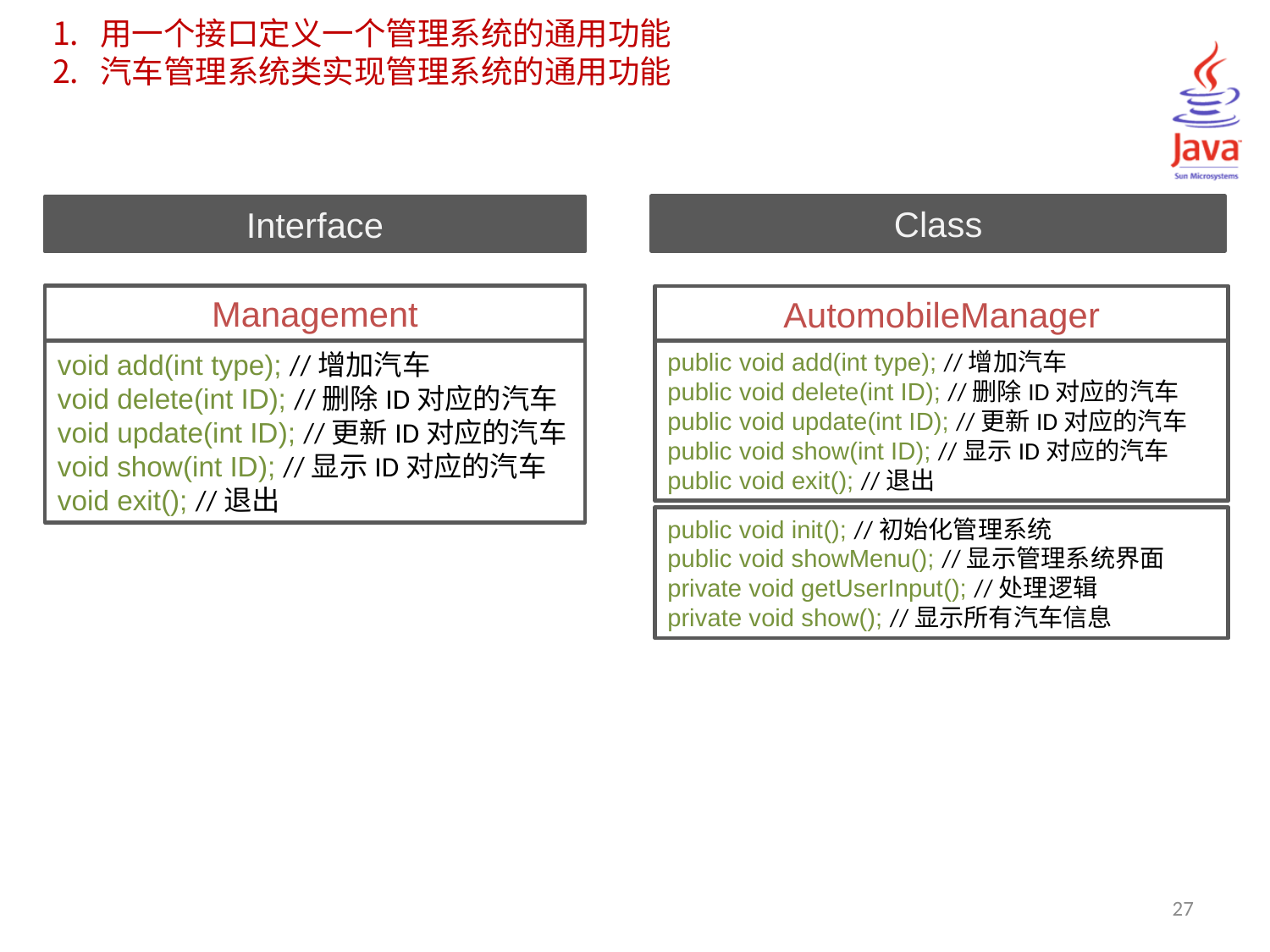

用一个接口定义一个管理系统的通用功能
汽车管理系统类实现管理系统的通用功能
Class
Interface
Management
AutomobileManager
public void add(int type); //增加汽车
public void delete(int ID); //删除ID对应的汽车
public void update(int ID); //更新ID对应的汽车
public void show(int ID); //显示ID对应的汽车
public void exit(); //退出
void add(int type); //增加汽车
void delete(int ID); //删除ID对应的汽车
void update(int ID); //更新ID对应的汽车
void show(int ID); //显示ID对应的汽车
void exit(); //退出
public void init(); //初始化管理系统
public void showMenu(); //显示管理系统界面
private void getUserInput(); //处理逻辑
private void show(); //显示所有汽车信息
27